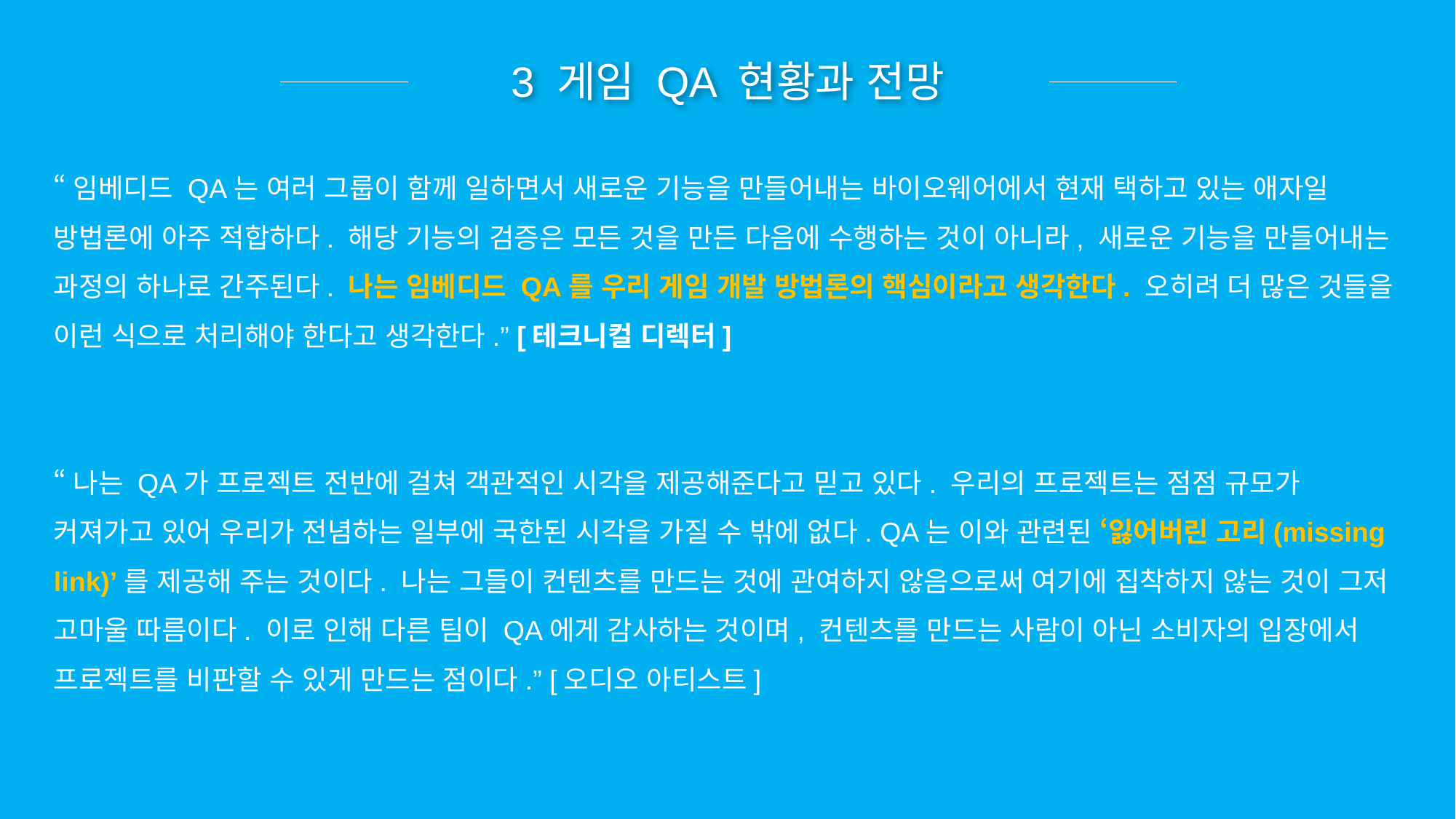

3 게임 QA 현황과 전망
“임베디드 QA는 여러 그룹이 함께 일하면서 새로운 기능을 만들어내는 바이오웨어에서 현재 택하고 있는 애자일 방법론에 아주 적합하다. 해당 기능의 검증은 모든 것을 만든 다음에 수행하는 것이 아니라, 새로운 기능을 만들어내는 과정의 하나로 간주된다. 나는 임베디드 QA를 우리 게임 개발 방법론의 핵심이라고 생각한다. 오히려 더 많은 것들을 이런 식으로 처리해야 한다고 생각한다.” [테크니컬 디렉터]
“나는 QA가 프로젝트 전반에 걸쳐 객관적인 시각을 제공해준다고 믿고 있다. 우리의 프로젝트는 점점 규모가 커져가고 있어 우리가 전념하는 일부에 국한된 시각을 가질 수 밖에 없다. QA는 이와 관련된 ‘잃어버린 고리(missing link)’를 제공해 주는 것이다. 나는 그들이 컨텐츠를 만드는 것에 관여하지 않음으로써 여기에 집착하지 않는 것이 그저 고마울 따름이다. 이로 인해 다른 팀이 QA에게 감사하는 것이며, 컨텐츠를 만드는 사람이 아닌 소비자의 입장에서 프로젝트를 비판할 수 있게 만드는 점이다.” [오디오 아티스트]